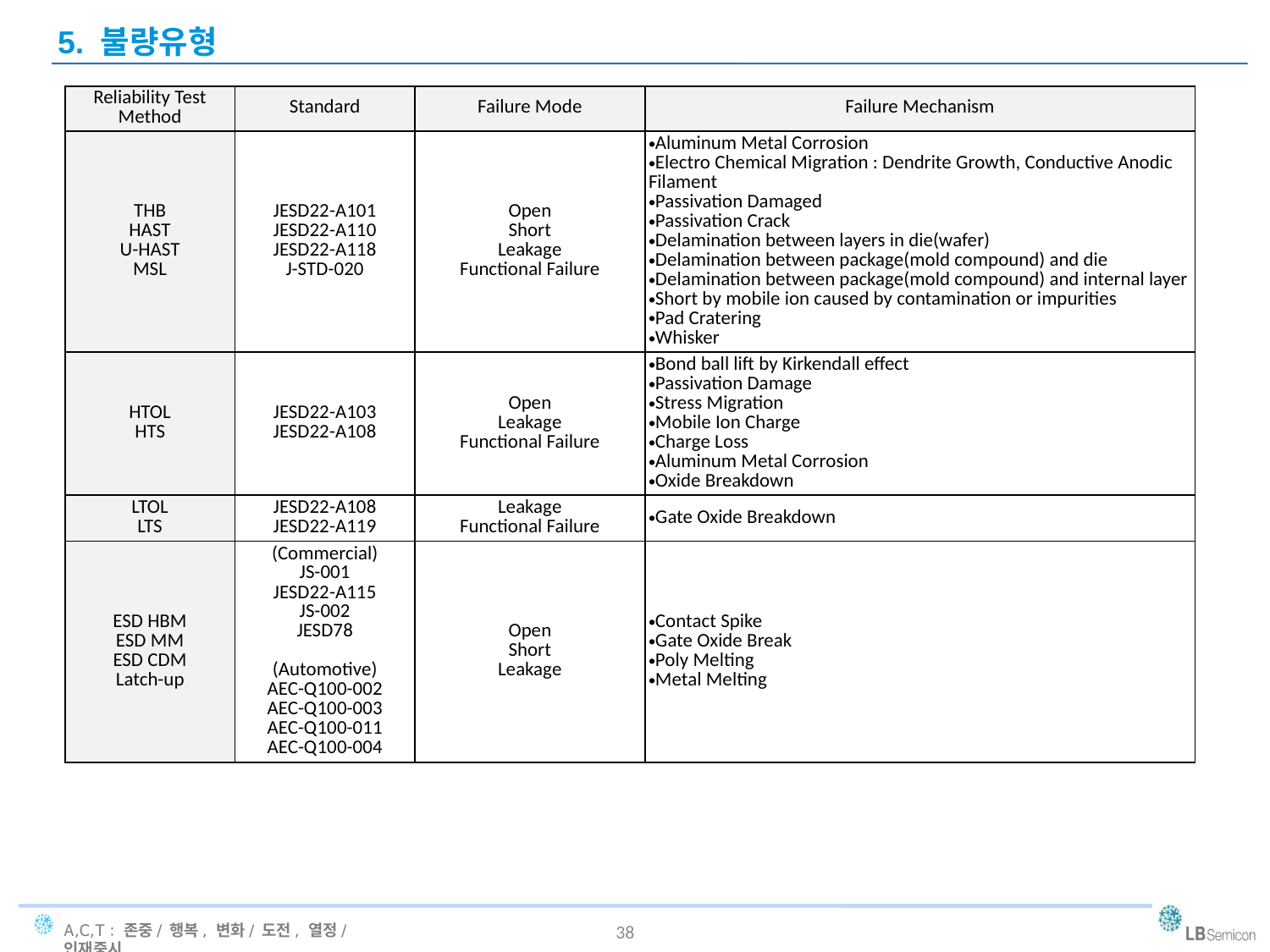

5. 불량유형
| Reliability Test Method | Standard | Failure Mode | Failure Mechanism |
| --- | --- | --- | --- |
| THB HAST U-HAST MSL | JESD22-A101 JESD22-A110 JESD22-A118 J-STD-020 | Open Short Leakage Functional Failure | Aluminum Metal Corrosion Electro Chemical Migration : Dendrite Growth, Conductive Anodic Filament Passivation Damaged Passivation Crack Delamination between layers in die(wafer) Delamination between package(mold compound) and die Delamination between package(mold compound) and internal layer Short by mobile ion caused by contamination or impurities Pad Cratering Whisker |
| HTOL HTS | JESD22-A103 JESD22-A108 | Open Leakage Functional Failure | Bond ball lift by Kirkendall effect Passivation Damage Stress Migration Mobile Ion Charge Charge Loss Aluminum Metal Corrosion Oxide Breakdown |
| LTOL LTS | JESD22-A108 JESD22-A119 | Leakage Functional Failure | Gate Oxide Breakdown |
| ESD HBM ESD MM ESD CDM Latch-up | (Commercial) JS-001 JESD22-A115 JS-002 JESD78 (Automotive) AEC-Q100-002 AEC-Q100-003 AEC-Q100-011 AEC-Q100-004 | Open Short Leakage | Contact Spike Gate Oxide Break Poly Melting Metal Melting |
38